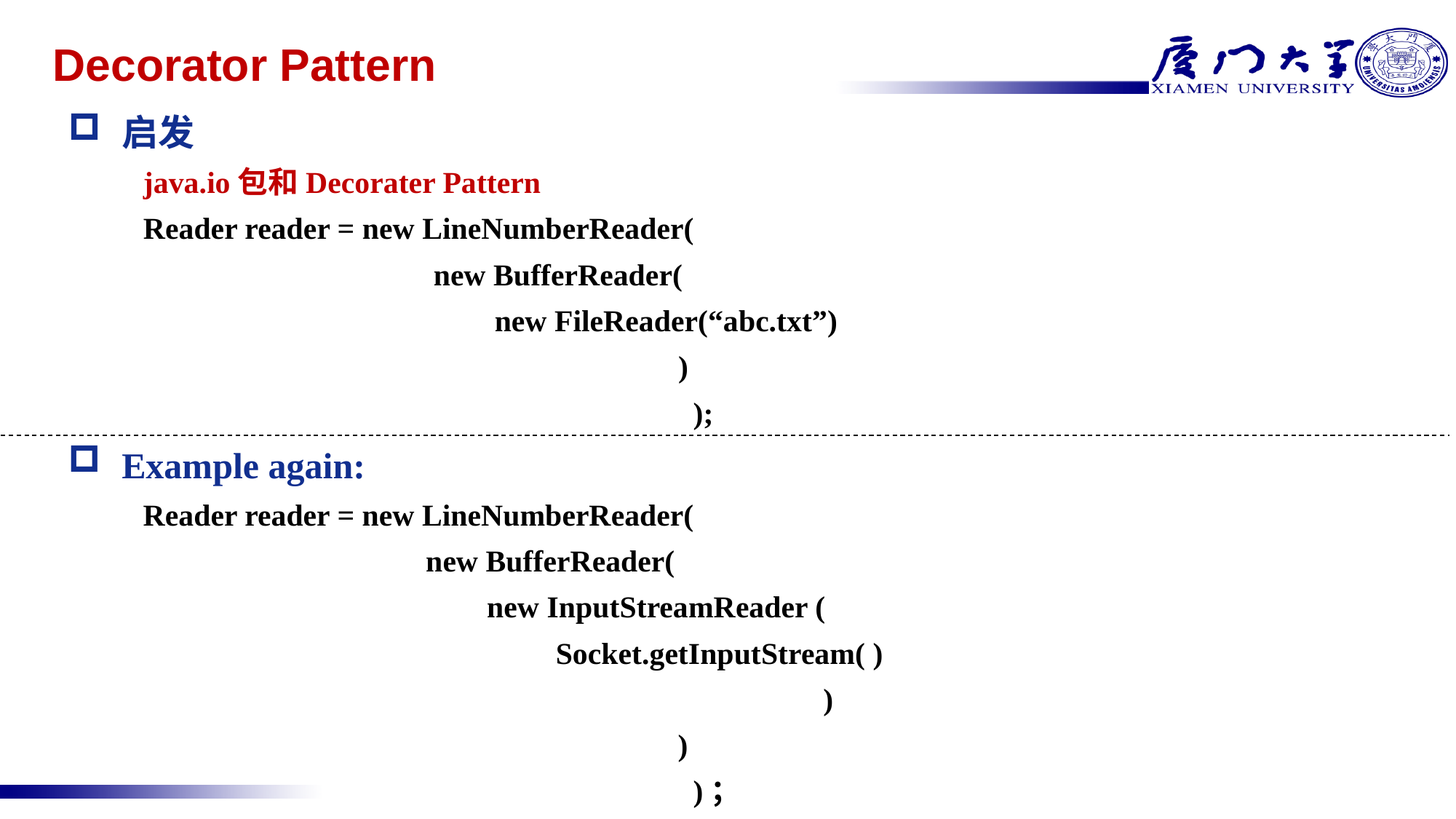

# Decorator Pattern
启发
java.io包和Decorater Pattern
Reader reader = new LineNumberReader(
                                      new BufferReader(
                                              new FileReader(“abc.txt”)
                                 	                                     )
                                                                        );
Example again:
Reader reader = new LineNumberReader(
                                     new BufferReader(
                                             new InputStreamReader (
                                                      Socket.getInputStream( )
                                                                                         )
                                                                      )
                                                                        )；